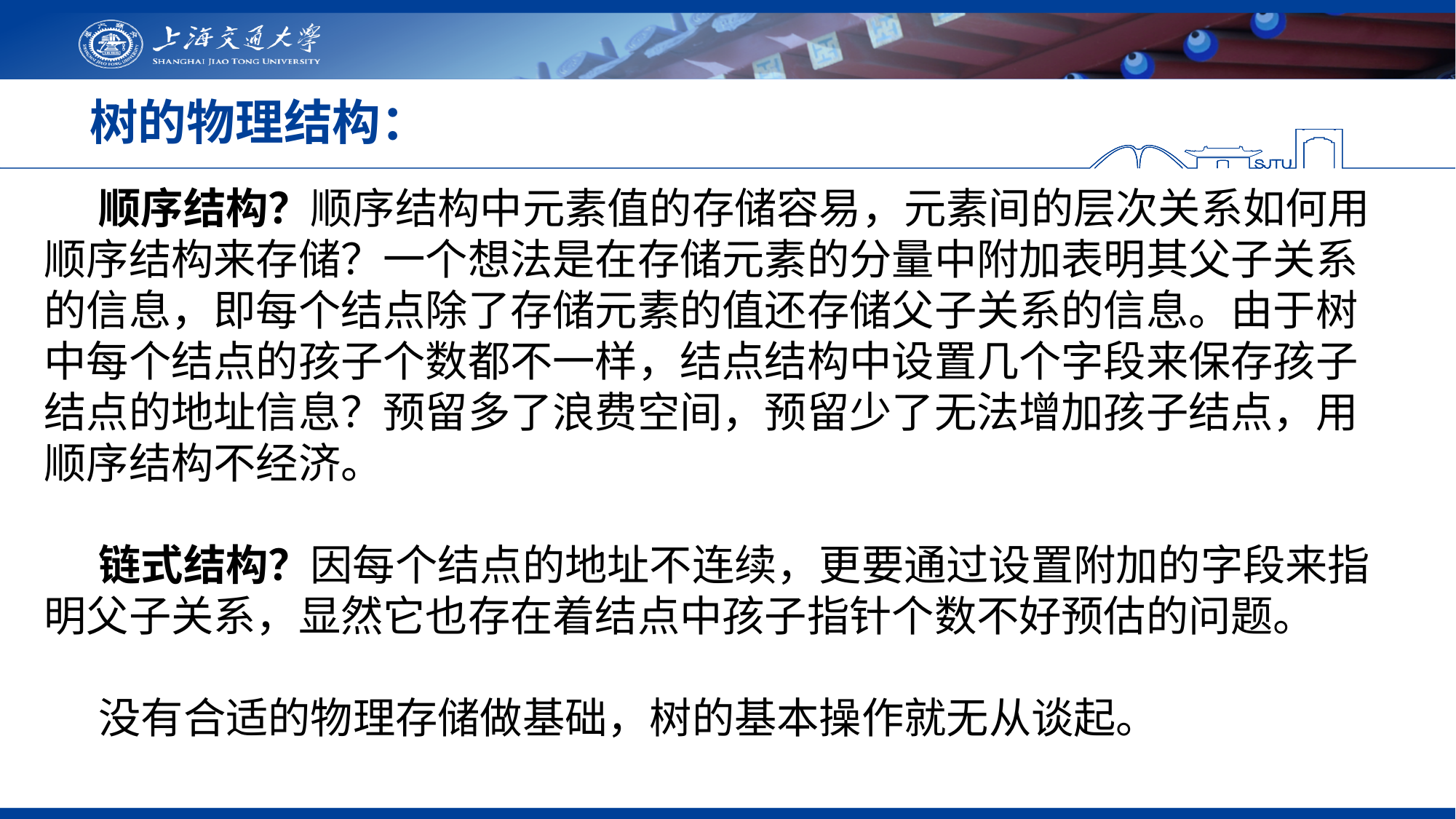

# 树的物理结构：
顺序结构？顺序结构中元素值的存储容易，元素间的层次关系如何用顺序结构来存储？一个想法是在存储元素的分量中附加表明其父子关系的信息，即每个结点除了存储元素的值还存储父子关系的信息。由于树中每个结点的孩子个数都不一样，结点结构中设置几个字段来保存孩子结点的地址信息？预留多了浪费空间，预留少了无法增加孩子结点，用顺序结构不经济。

链式结构？因每个结点的地址不连续，更要通过设置附加的字段来指明父子关系，显然它也存在着结点中孩子指针个数不好预估的问题。

没有合适的物理存储做基础，树的基本操作就无从谈起。